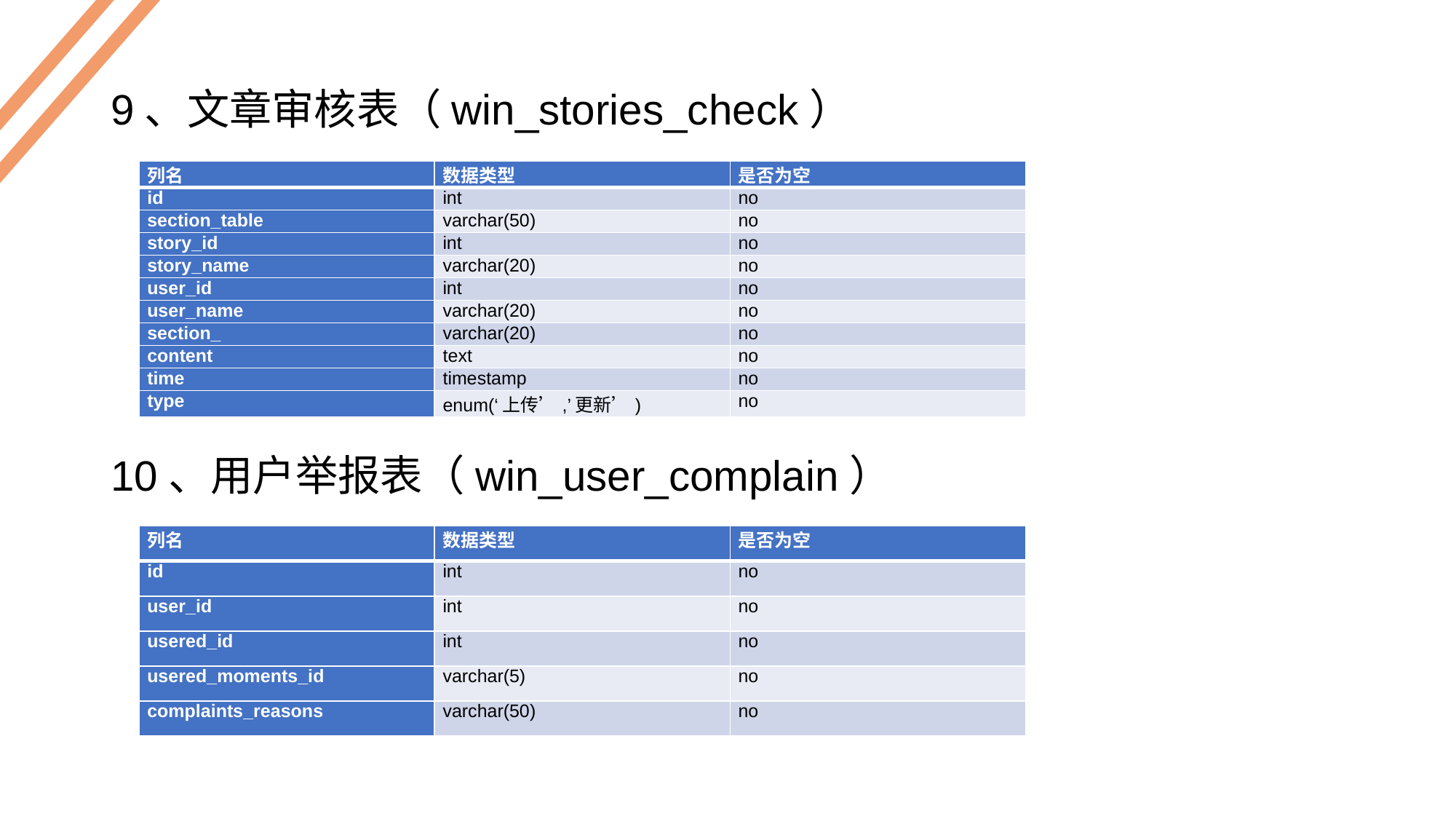

9、文章审核表（win_stories_check）

10、用户举报表（win_user_complain）

| 列名 | 数据类型 | 是否为空 |
| --- | --- | --- |
| id | int | no |
| section\_table | varchar(50) | no |
| story\_id | int | no |
| story\_name | varchar(20) | no |
| user\_id | int | no |
| user\_name | varchar(20) | no |
| section\_ | varchar(20) | no |
| content | text | no |
| time | timestamp | no |
| type | enum(‘上传’,’更新’) | no |
| 列名 | 数据类型 | 是否为空 |
| --- | --- | --- |
| id | int | no |
| user\_id | int | no |
| usered\_id | int | no |
| usered\_moments\_id | varchar(5) | no |
| complaints\_reasons | varchar(50) | no |